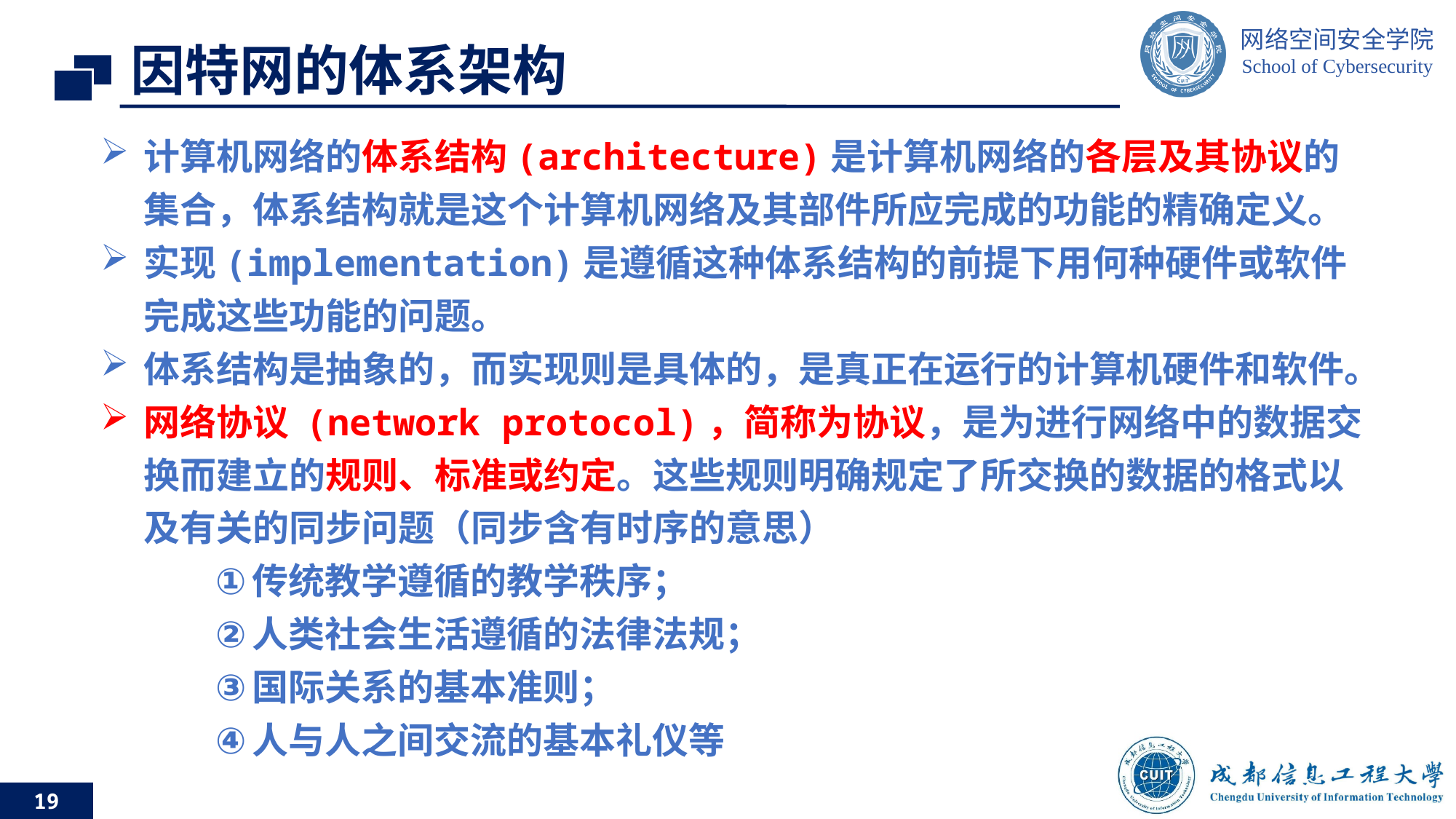

# 因特网的体系架构
计算机网络的体系结构(architecture)是计算机网络的各层及其协议的集合，体系结构就是这个计算机网络及其部件所应完成的功能的精确定义。
实现(implementation)是遵循这种体系结构的前提下用何种硬件或软件完成这些功能的问题。
体系结构是抽象的，而实现则是具体的，是真正在运行的计算机硬件和软件。
网络协议 (network protocol)，简称为协议，是为进行网络中的数据交换而建立的规则、标准或约定。这些规则明确规定了所交换的数据的格式以及有关的同步问题（同步含有时序的意思）
传统教学遵循的教学秩序；
⼈类社会生活遵循的法律法规；
国际关系的基本准则；
⼈与⼈之间交流的基本礼仪等
19